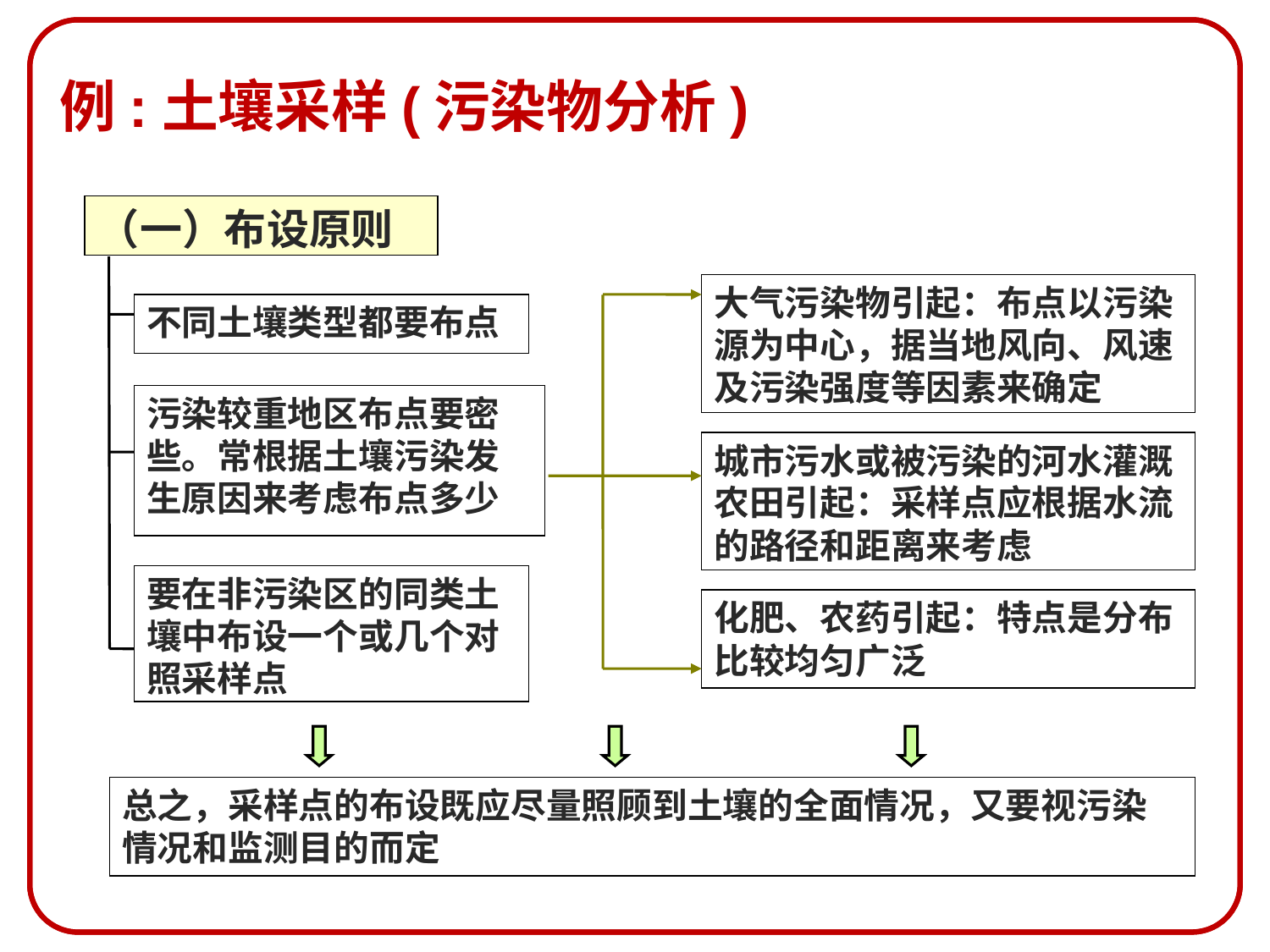

# 例:土壤采样(污染物分析)
（一）布设原则

大气污染物引起：布点以污染源为中心，据当地风向、风速及污染强度等因素来确定
不同土壤类型都要布点

污染较重地区布点要密些。常根据土壤污染发生原因来考虑布点多少
城市污水或被污染的河水灌溉农田引起：采样点应根据水流的路径和距离来考虑

要在非污染区的同类土壤中布设一个或几个对照采样点
化肥、农药引起：特点是分布比较均匀广泛

总之，采样点的布设既应尽量照顾到土壤的全面情况，又要视污染情况和监测目的而定